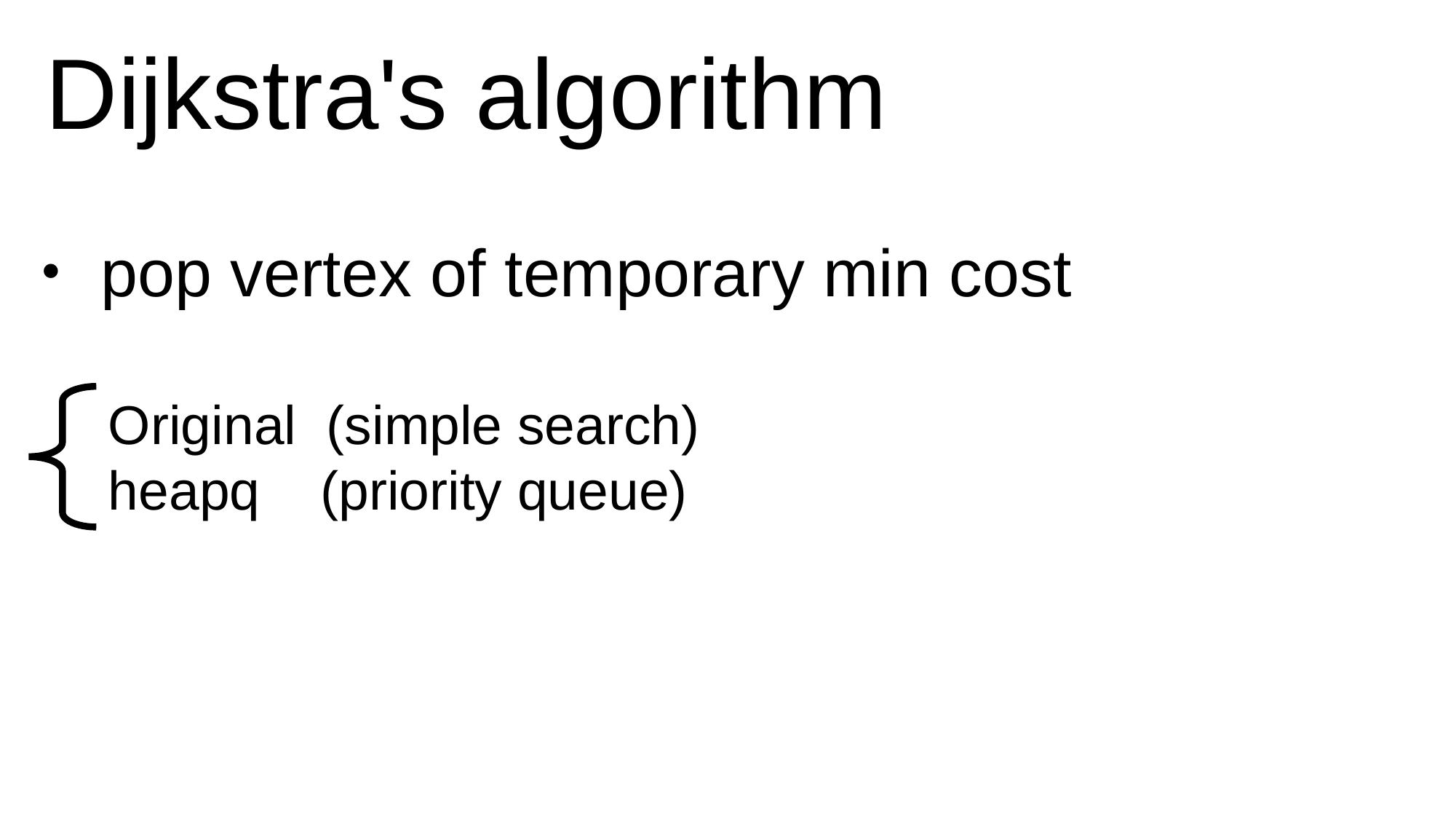

Dijkstra's algorithm

・pop vertex of temporary min cost

      Original  (simple search)
      heapq    (priority queue)